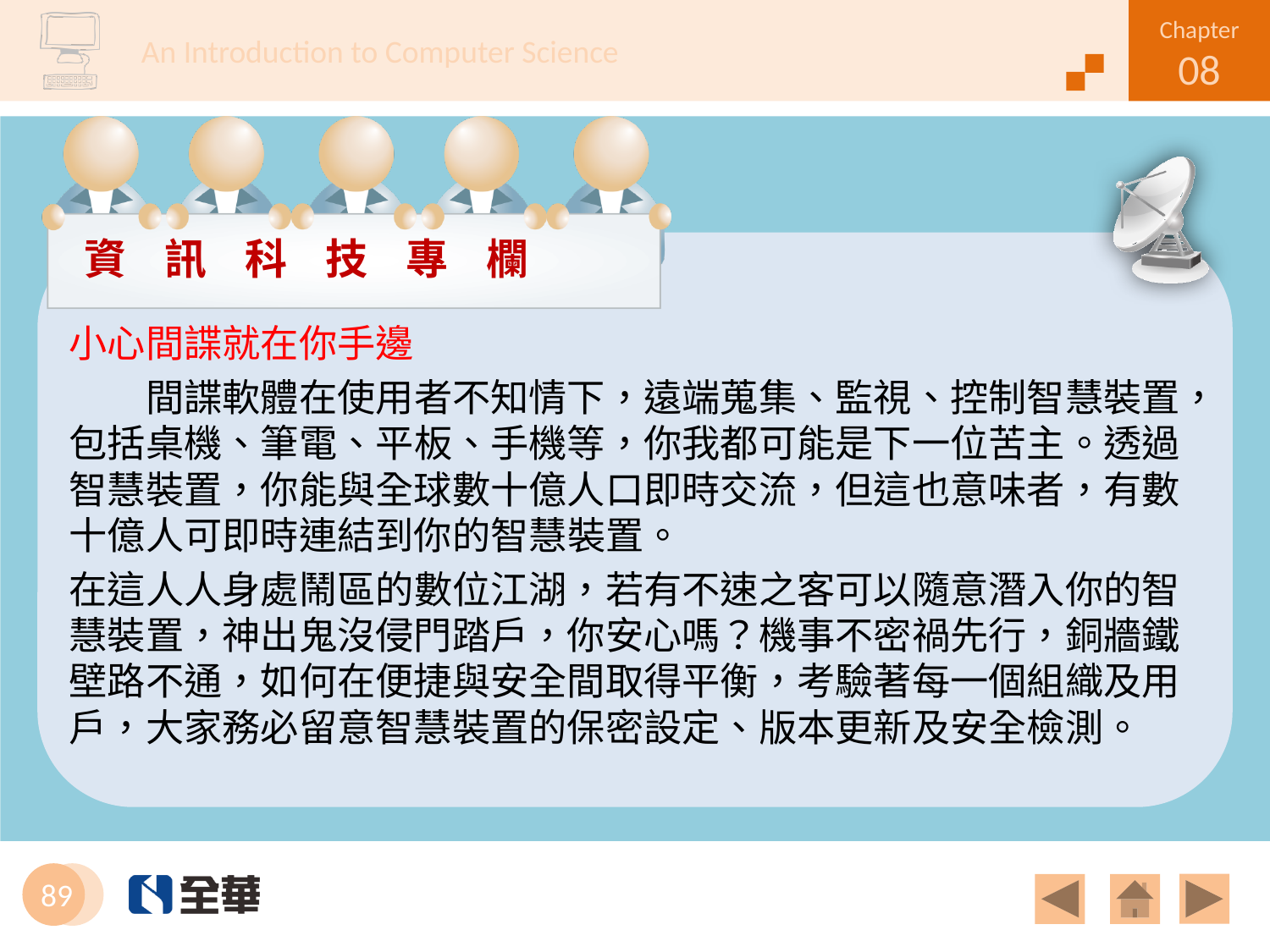

小心間諜就在你手邊
　　間諜軟體在使用者不知情下，遠端蒐集、監視、控制智慧裝置，包括桌機、筆電、平板、手機等，你我都可能是下一位苦主。透過智慧裝置，你能與全球數十億人口即時交流，但這也意味者，有數十億人可即時連結到你的智慧裝置。
在這人人身處鬧區的數位江湖，若有不速之客可以隨意潛入你的智慧裝置，神出鬼沒侵門踏戶，你安心嗎？機事不密禍先行，銅牆鐵壁路不通，如何在便捷與安全間取得平衡，考驗著每一個組織及用戶，大家務必留意智慧裝置的保密設定、版本更新及安全檢測。